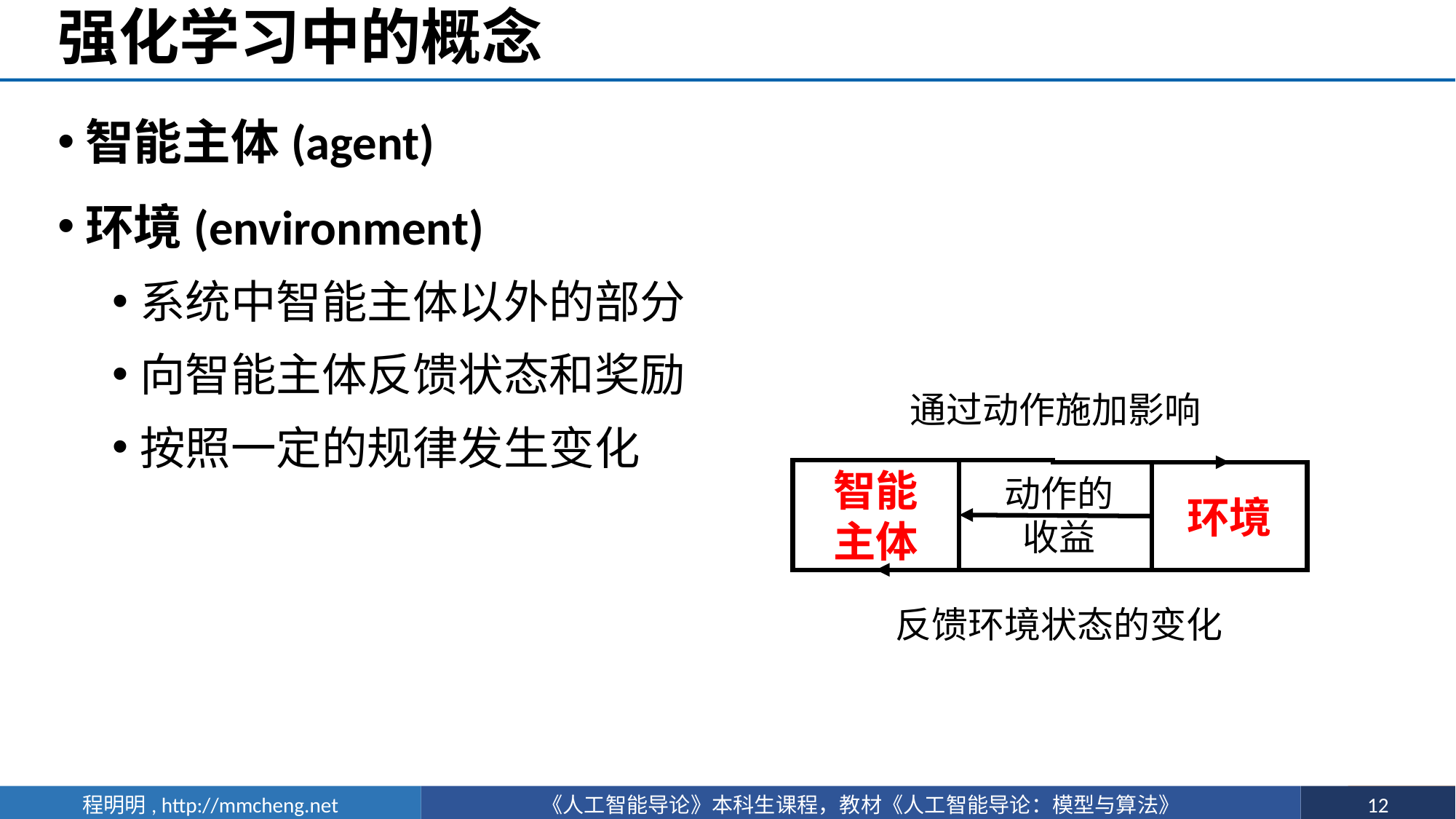

# 强化学习中的概念
智能主体(agent)
环境(environment)
系统中智能主体以外的部分
向智能主体反馈状态和奖励
按照一定的规律发生变化

通过动作施加影响
智能
主体
环境
动作的
收益
反馈环境状态的变化